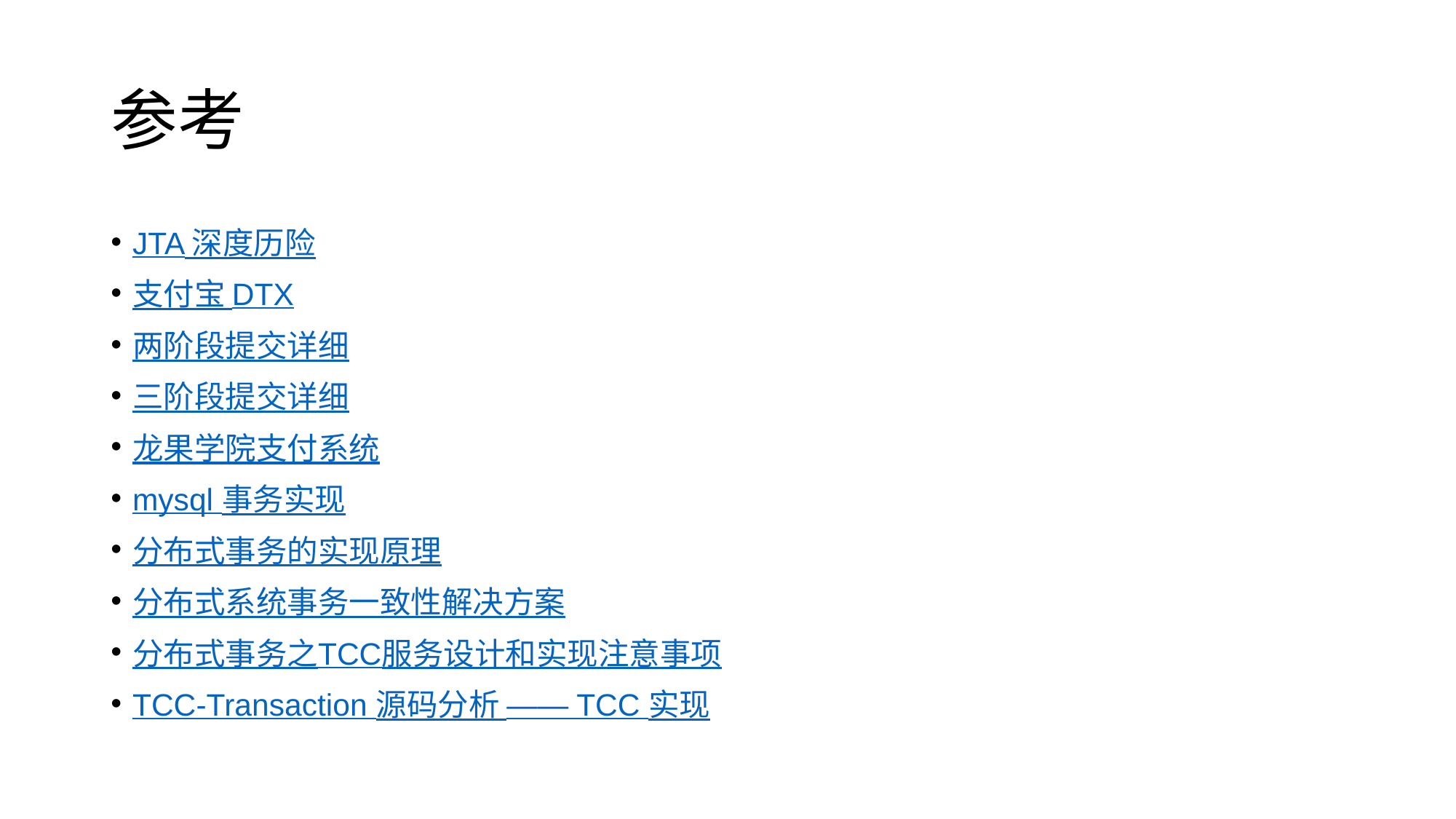

# 参考
JTA 深度历险
支付宝 DTX
两阶段提交详细
三阶段提交详细
龙果学院支付系统
mysql 事务实现
分布式事务的实现原理
分布式系统事务一致性解决方案
分布式事务之TCC服务设计和实现注意事项
TCC-Transaction 源码分析 —— TCC 实现